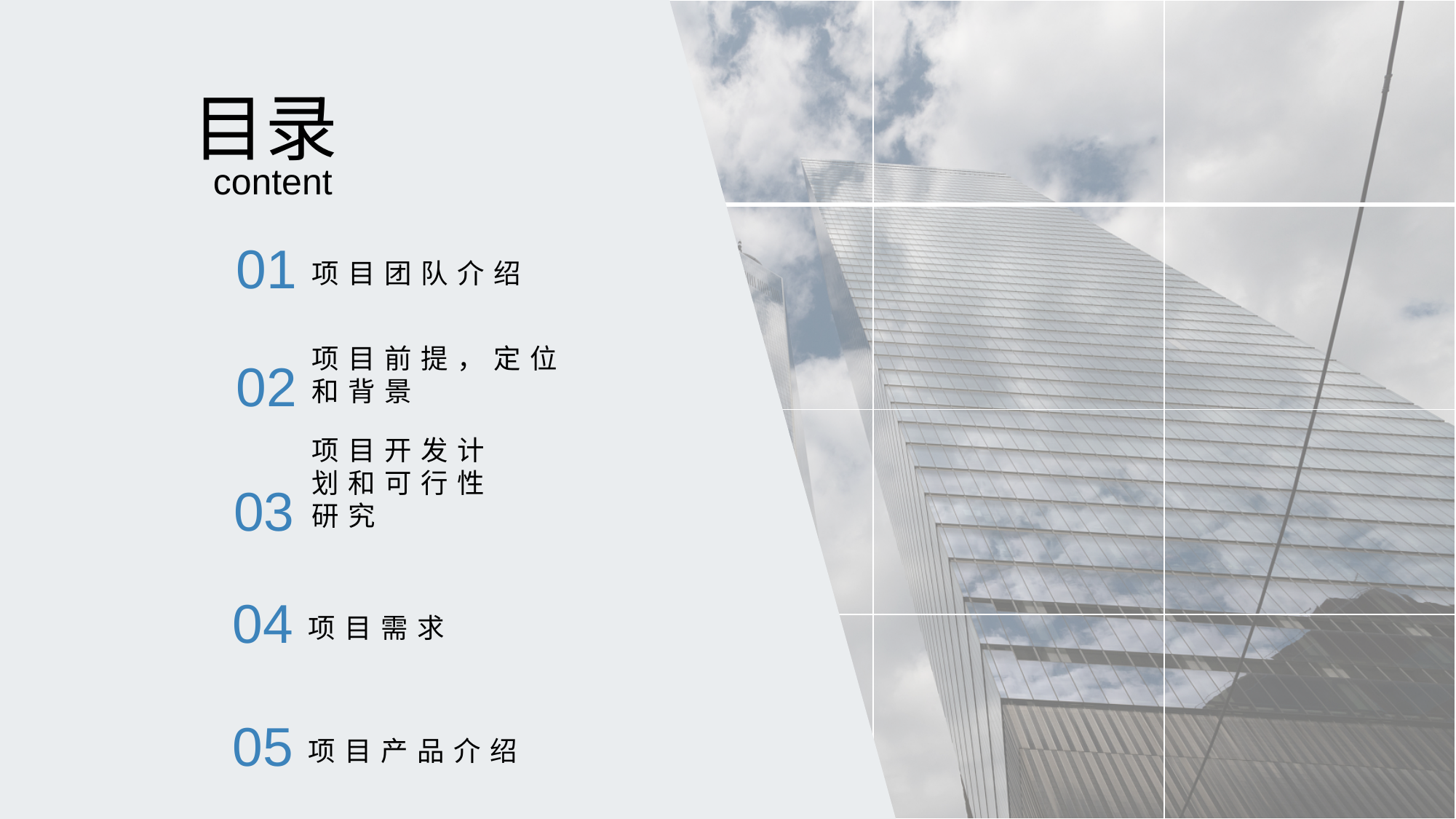

目录
content
01
项目团队介绍
02
项目前提，定位和背景
03
项目开发计划和可行性研究
04
项目需求
05
项目产品介绍